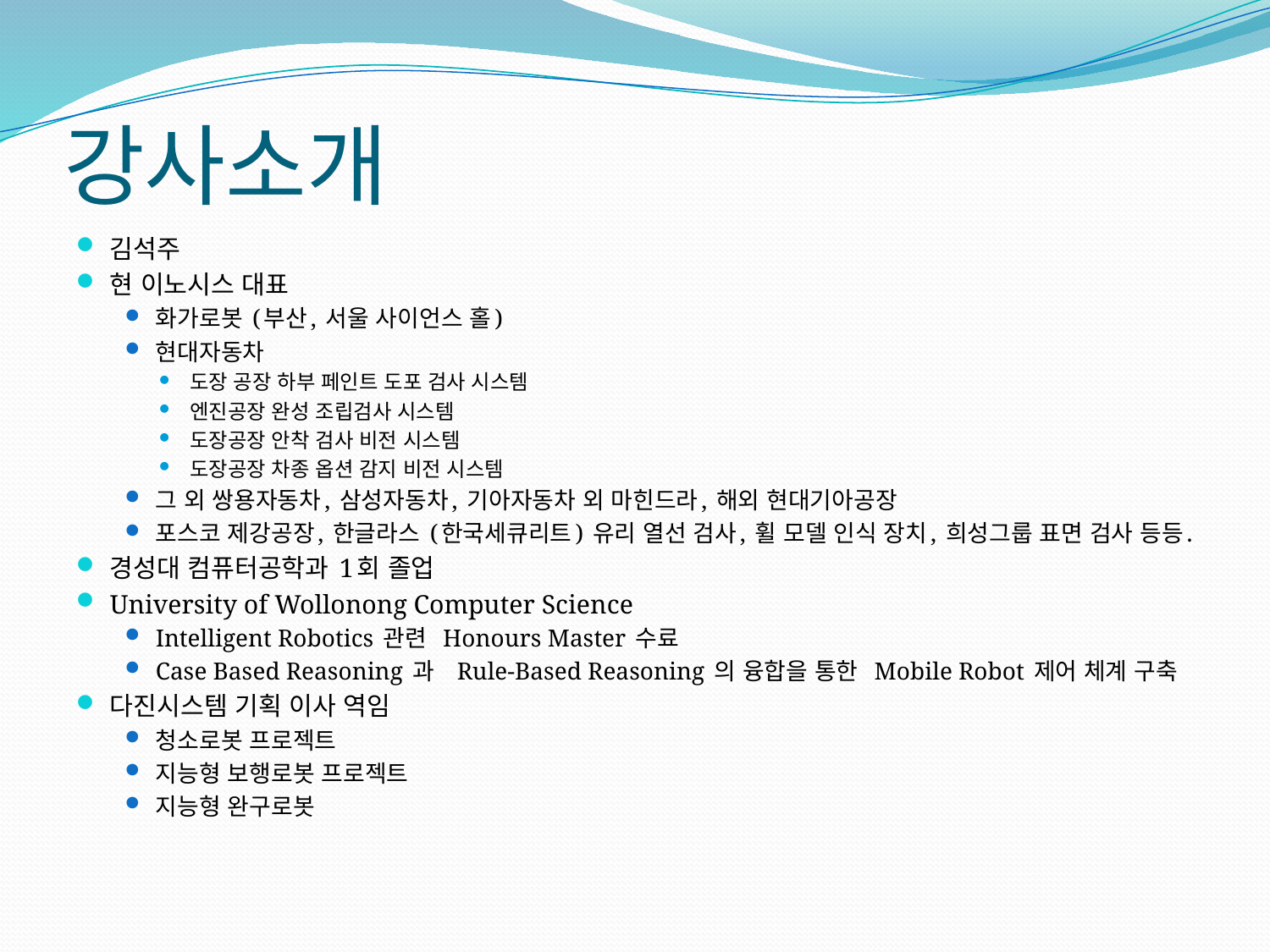

# 강사소개
김석주
현 이노시스 대표
화가로봇 (부산, 서울 사이언스 홀)
현대자동차
도장 공장 하부 페인트 도포 검사 시스템
엔진공장 완성 조립검사 시스템
도장공장 안착 검사 비전 시스템
도장공장 차종 옵션 감지 비전 시스템
그 외 쌍용자동차, 삼성자동차, 기아자동차 외 마힌드라, 해외 현대기아공장
포스코 제강공장, 한글라스 (한국세큐리트) 유리 열선 검사, 휠 모델 인식 장치, 희성그룹 표면 검사 등등.
경성대 컴퓨터공학과 1회 졸업
University of Wollonong Computer Science
Intelligent Robotics 관련  Honours Master 수료
Case Based Reasoning 과   Rule-Based Reasoning 의 융합을 통한  Mobile Robot 제어 체계 구축
다진시스템 기획 이사 역임
청소로봇 프로젝트
지능형 보행로봇 프로젝트
지능형 완구로봇